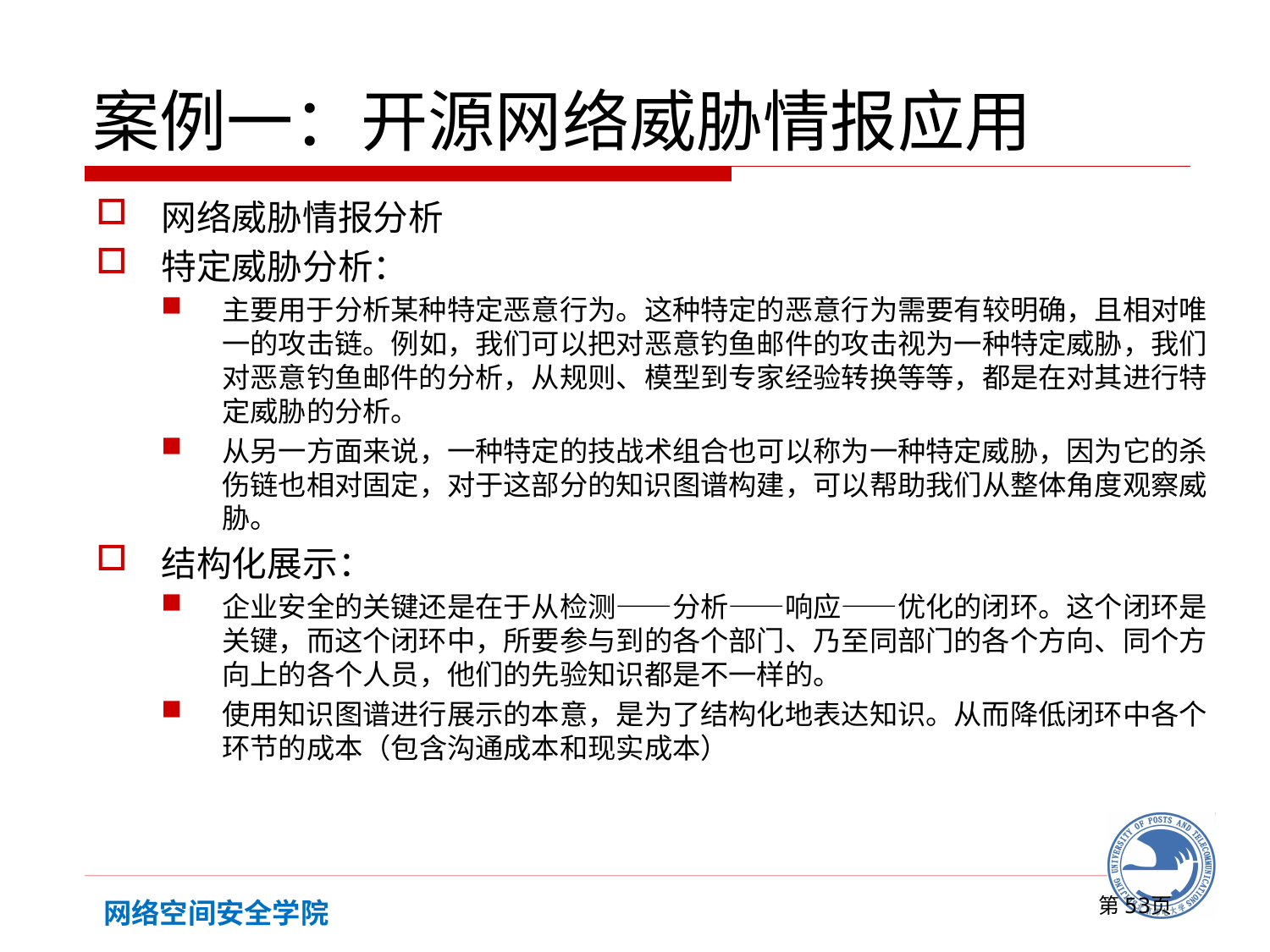

# 案例一：开源网络威胁情报应用
网络威胁情报分析
特定威胁分析：
主要用于分析某种特定恶意行为。这种特定的恶意行为需要有较明确，且相对唯一的攻击链。例如，我们可以把对恶意钓鱼邮件的攻击视为一种特定威胁，我们对恶意钓鱼邮件的分析，从规则、模型到专家经验转换等等，都是在对其进行特定威胁的分析。
从另一方面来说，一种特定的技战术组合也可以称为一种特定威胁，因为它的杀伤链也相对固定，对于这部分的知识图谱构建，可以帮助我们从整体角度观察威胁。
结构化展示：
企业安全的关键还是在于从检测——分析——响应——优化的闭环。这个闭环是关键，而这个闭环中，所要参与到的各个部门、乃至同部门的各个方向、同个方向上的各个人员，他们的先验知识都是不一样的。
使用知识图谱进行展示的本意，是为了结构化地表达知识。从而降低闭环中各个环节的成本（包含沟通成本和现实成本）
第53页